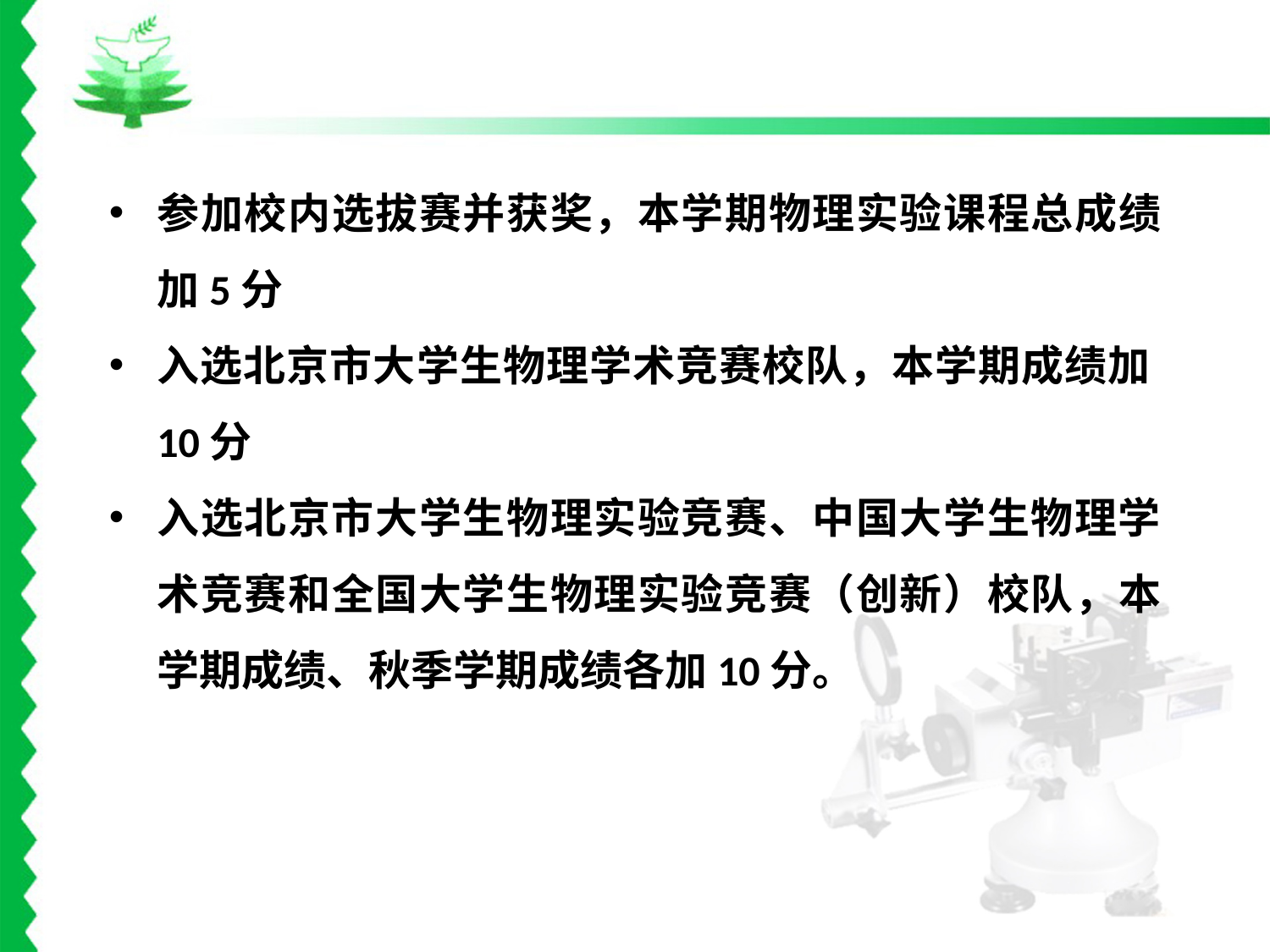

参加校内选拔赛并获奖，本学期物理实验课程总成绩加5分
入选北京市大学生物理学术竞赛校队，本学期成绩加10分
入选北京市大学生物理实验竞赛、中国大学生物理学术竞赛和全国大学生物理实验竞赛（创新）校队，本学期成绩、秋季学期成绩各加10分。